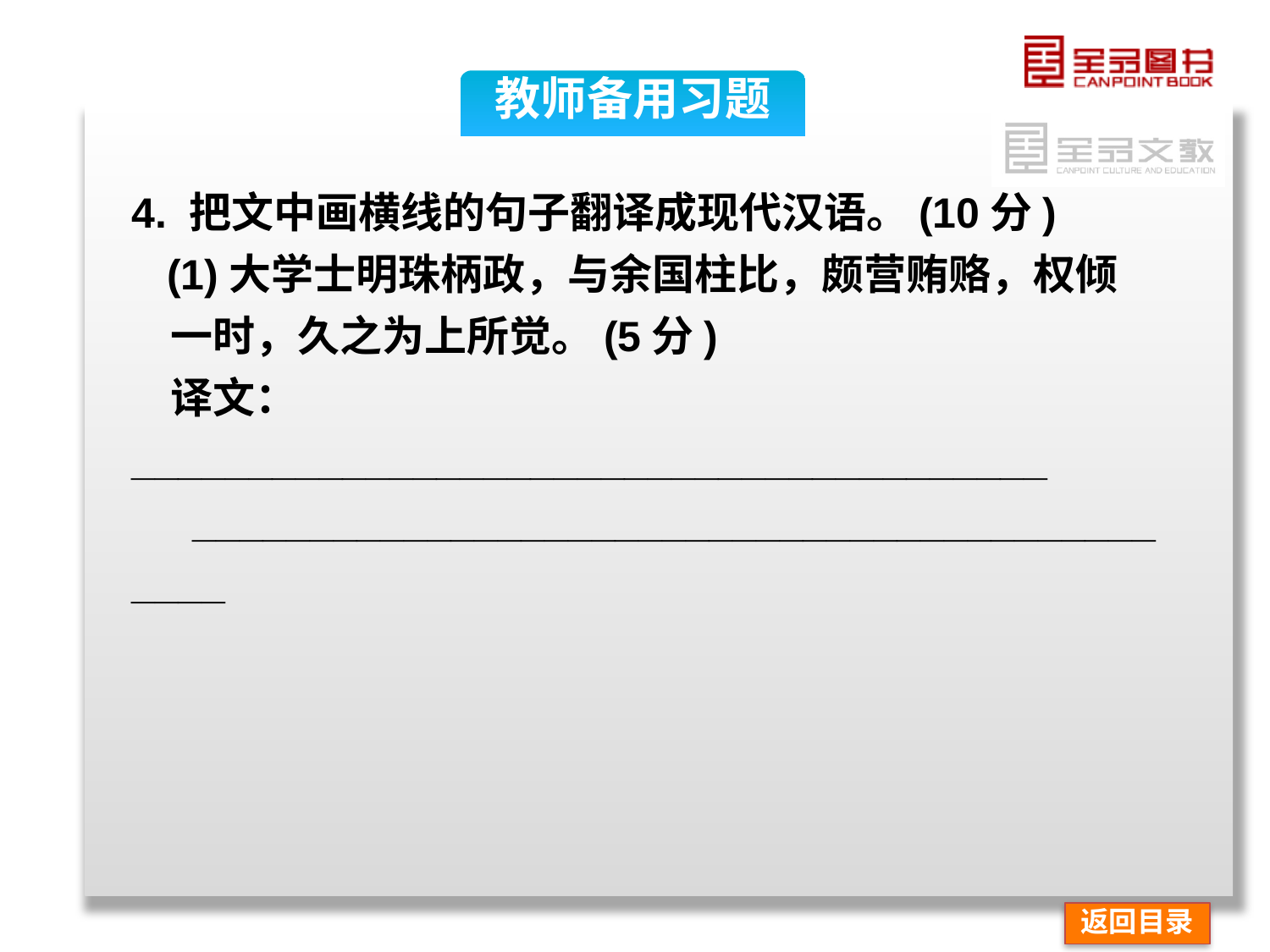

教师备用习题
4. 把文中画横线的句子翻译成现代汉语。(10分)
   (1)大学士明珠柄政，与余国柱比，颇营贿赂，权倾
   一时，久之为上所觉。(5分)
   译文：_______________________________________
_____________________________________________
返回目录